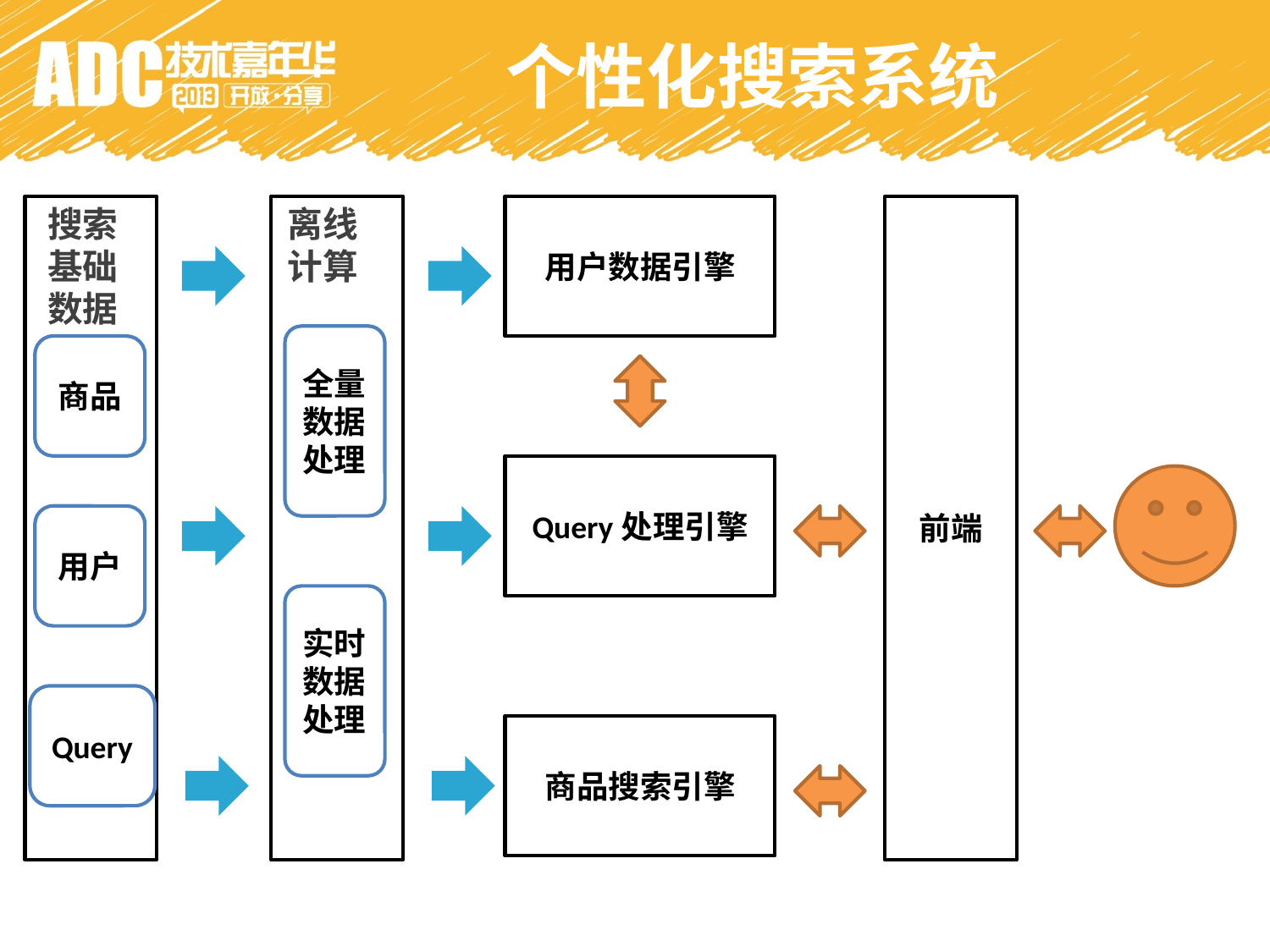

个性化搜索系统

搜索基础数据

离线计算
用户数据引擎
前端

全量数据处理
商品

Query处理引擎

用户

实时数据处理
Query
商品搜索引擎